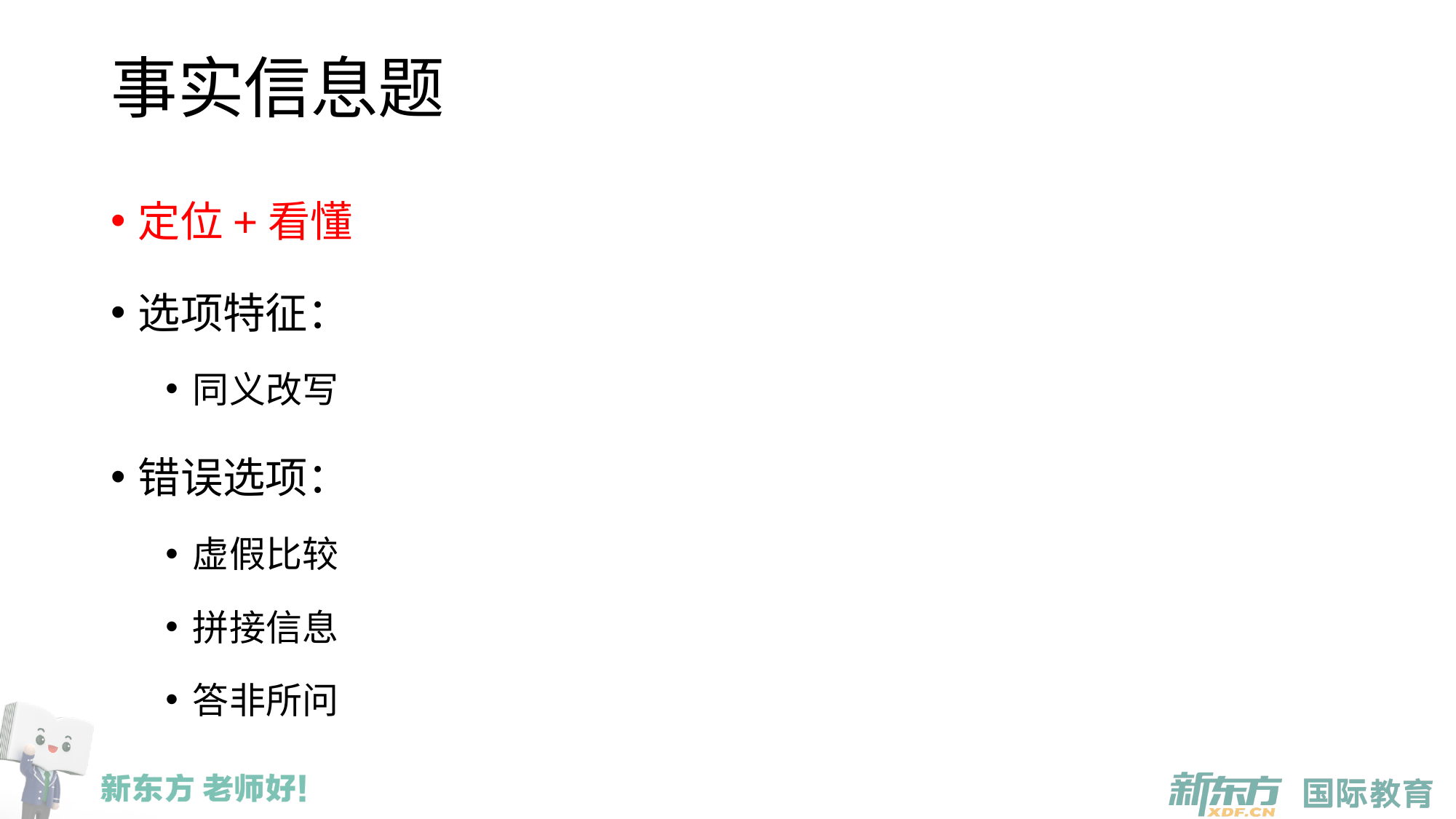

# 事实信息题
定位+看懂
选项特征：
同义改写
错误选项：
虚假比较
拼接信息
答非所问